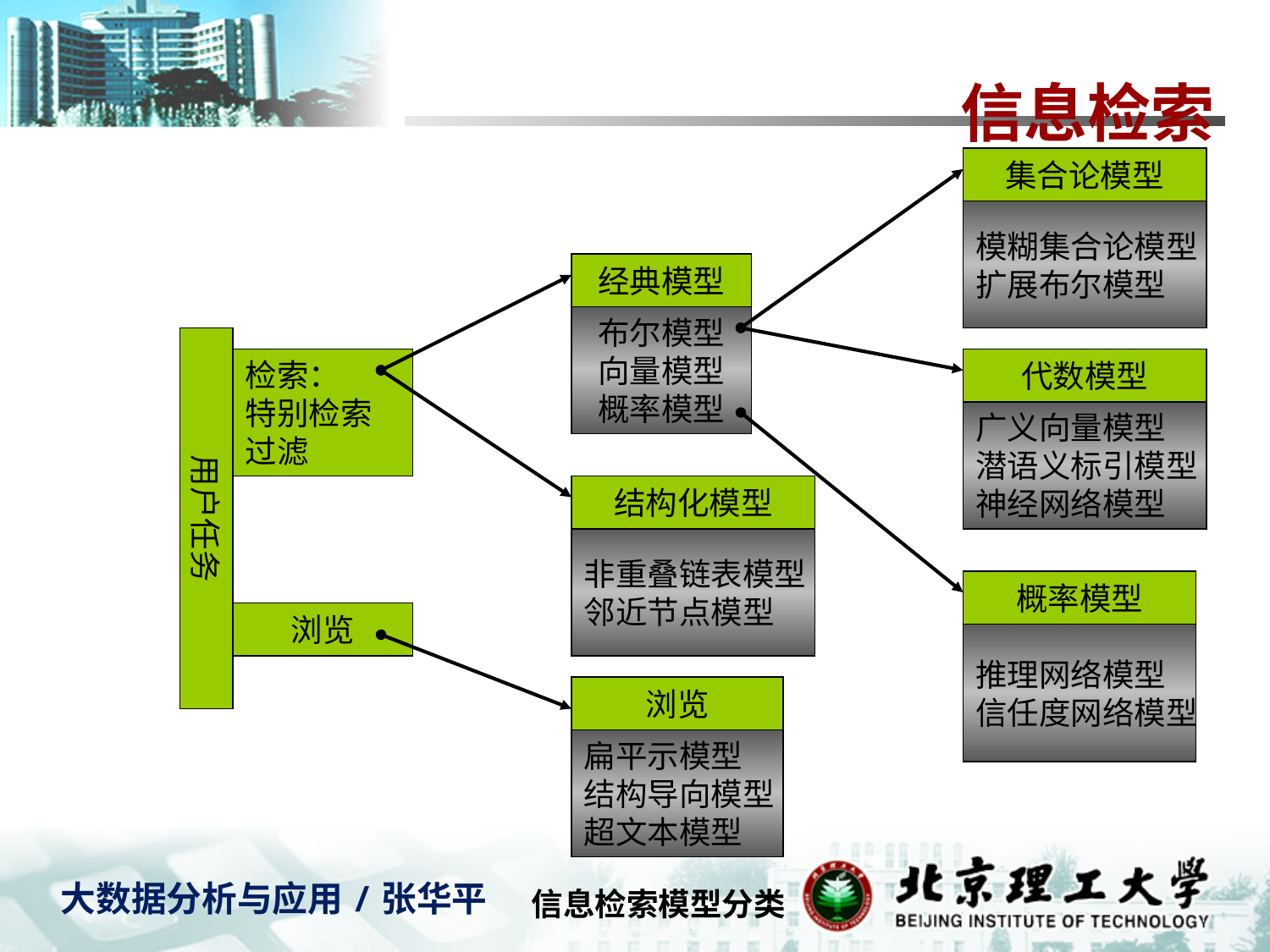

# 信息检索
集合论模型

模糊集合论模型
扩展布尔模型
经典模型

布尔模型
向量模型
概率模型
用户任务

检索：
特别检索
过滤
代数模型

广义向量模型
潜语义标引模型
神经网络模型

结构化模型
非重叠链表模型
邻近节点模型
概率模型
浏览
推理网络模型
信任度网络模型

浏览
扁平示模型
结构导向模型
超文本模型
信息检索模型分类